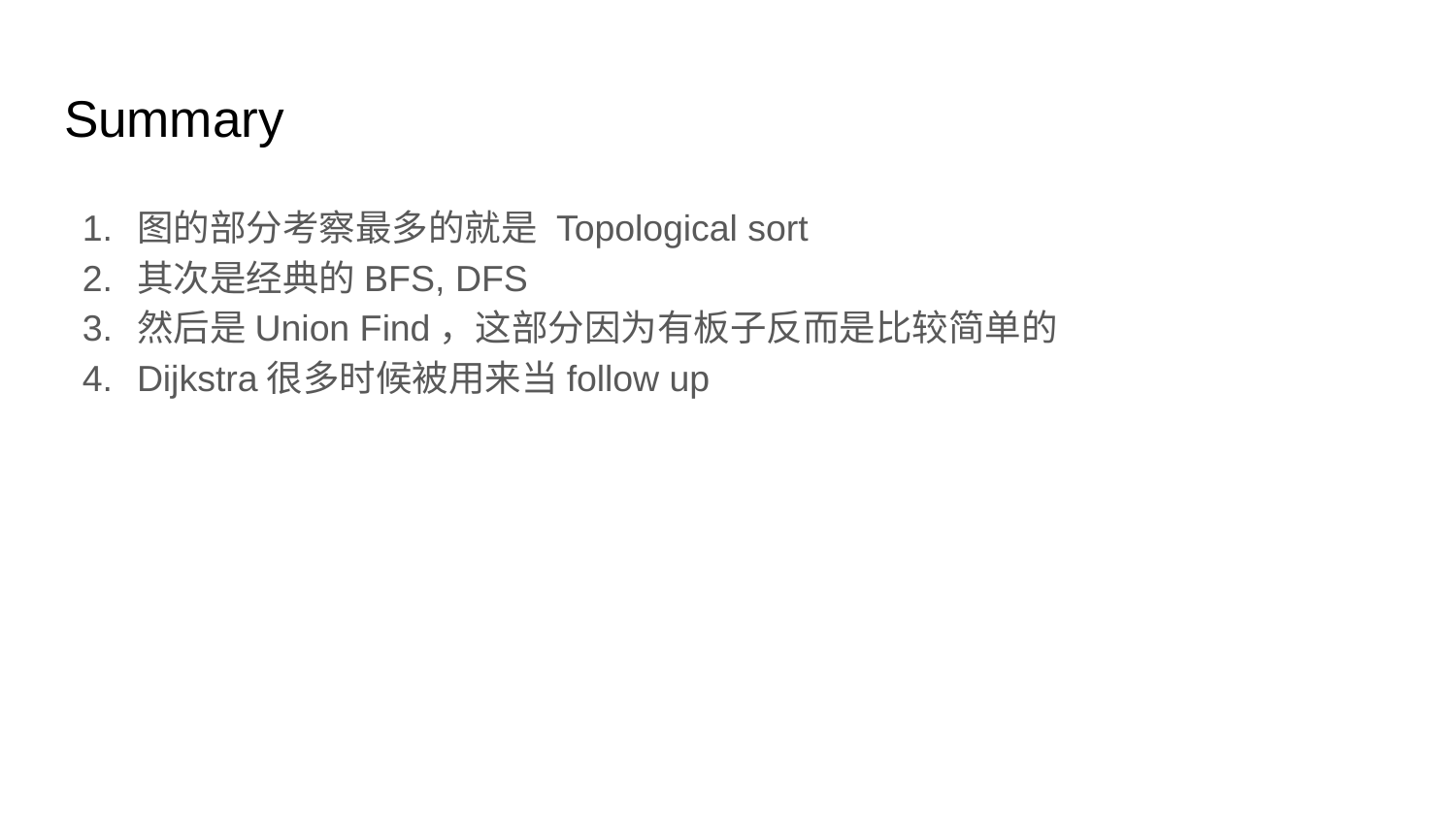

# Summary
图的部分考察最多的就是 Topological sort
其次是经典的BFS, DFS
然后是Union Find，这部分因为有板子反而是比较简单的
Dijkstra很多时候被用来当follow up